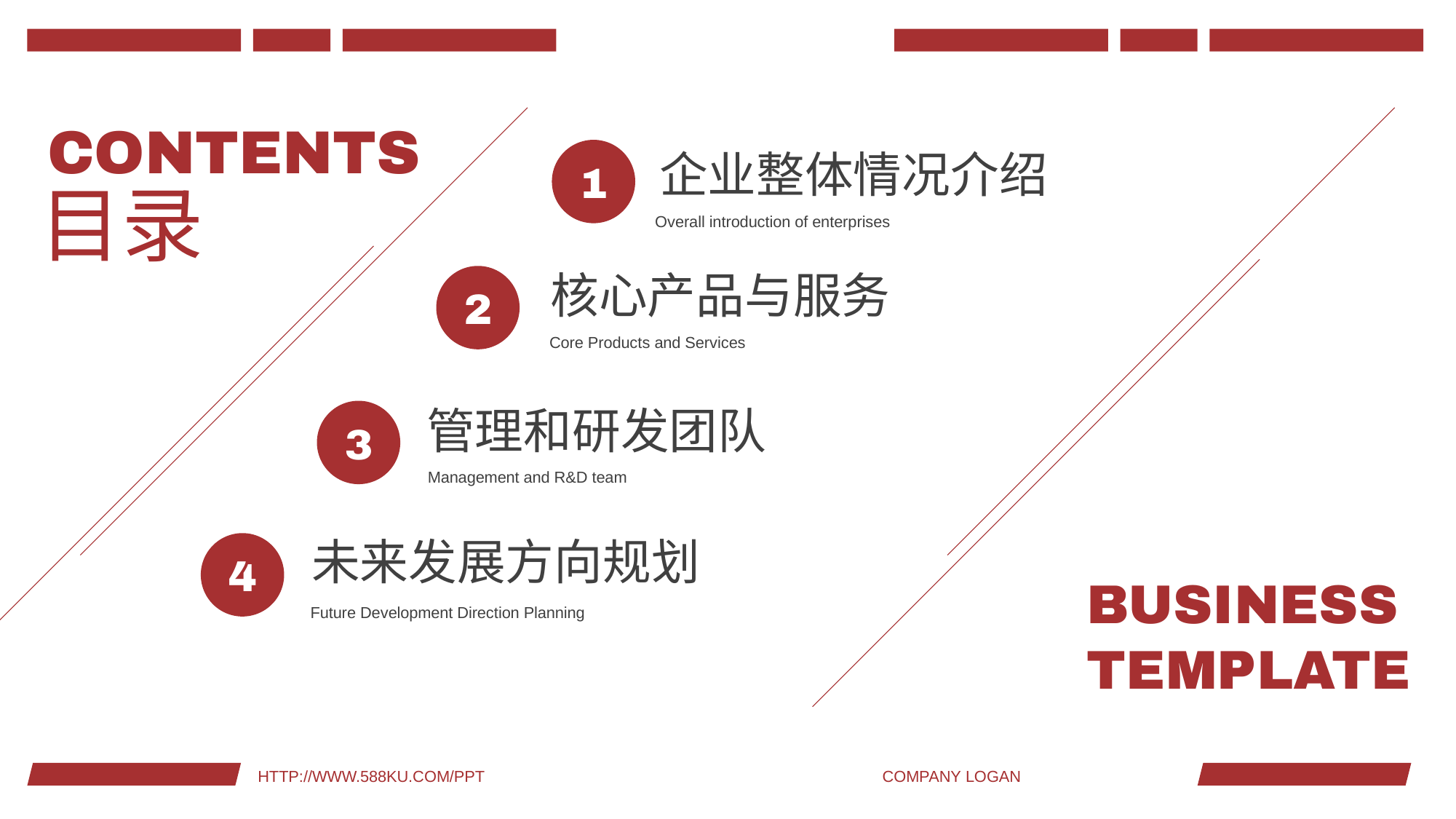

CONTENTS
企业整体情况介绍
1
目录
Overall introduction of enterprises
核心产品与服务
2
Core Products and Services
管理和研发团队
3
Management and R&D team
未来发展方向规划
4
BUSINESS
TEMPLATE
Future Development Direction Planning
HTTP://WWW.588KU.COM/PPT
COMPANY LOGAN